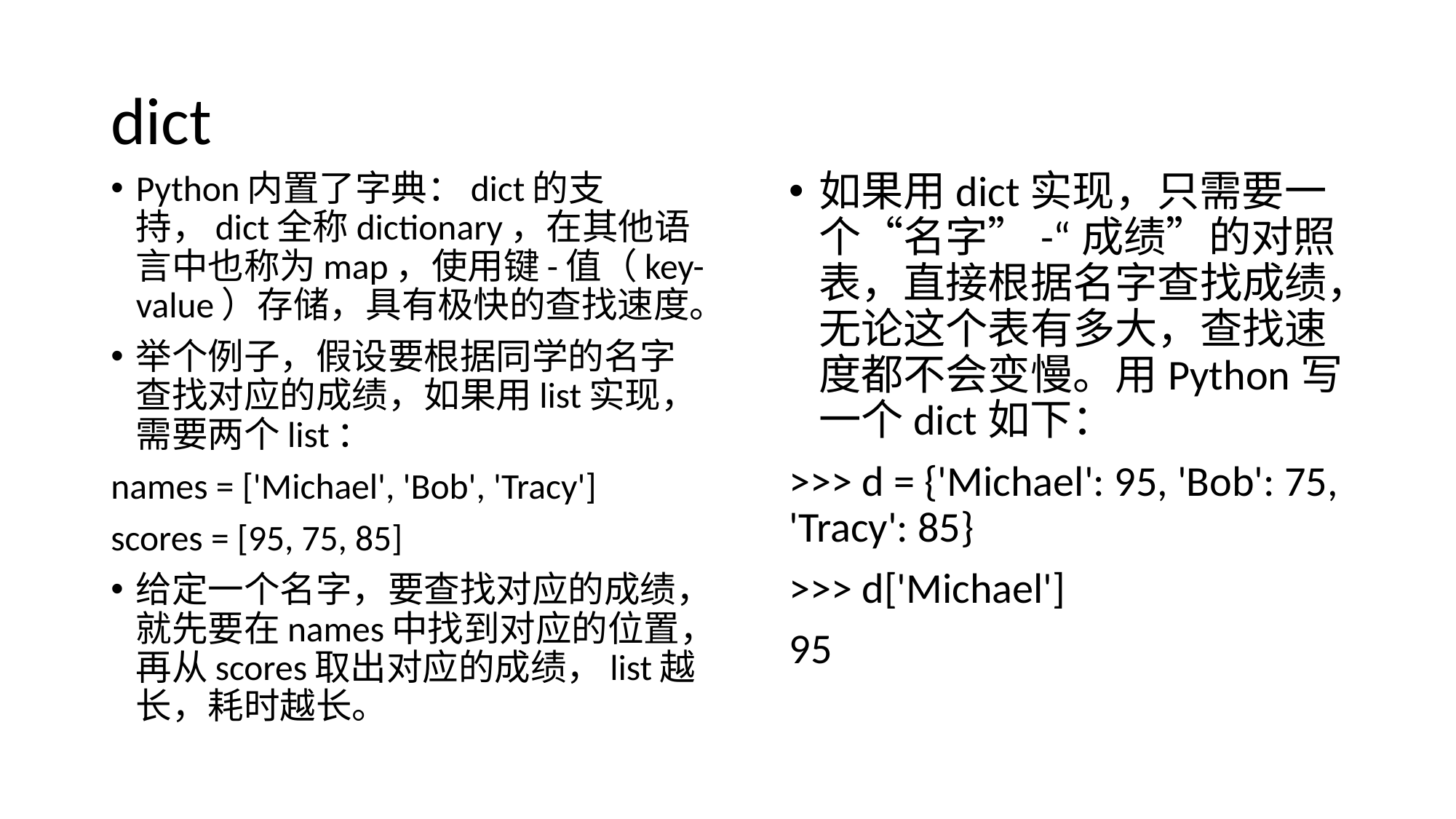

# dict
Python内置了字典：dict的支持，dict全称dictionary，在其他语言中也称为map，使用键-值（key-value）存储，具有极快的查找速度。
举个例子，假设要根据同学的名字查找对应的成绩，如果用list实现，需要两个list：
names = ['Michael', 'Bob', 'Tracy']
scores = [95, 75, 85]
给定一个名字，要查找对应的成绩，就先要在names中找到对应的位置，再从scores取出对应的成绩，list越长，耗时越长。
如果用dict实现，只需要一个“名字”-“成绩”的对照表，直接根据名字查找成绩，无论这个表有多大，查找速度都不会变慢。用Python写一个dict如下：
>>> d = {'Michael': 95, 'Bob': 75, 'Tracy': 85}
>>> d['Michael']
95